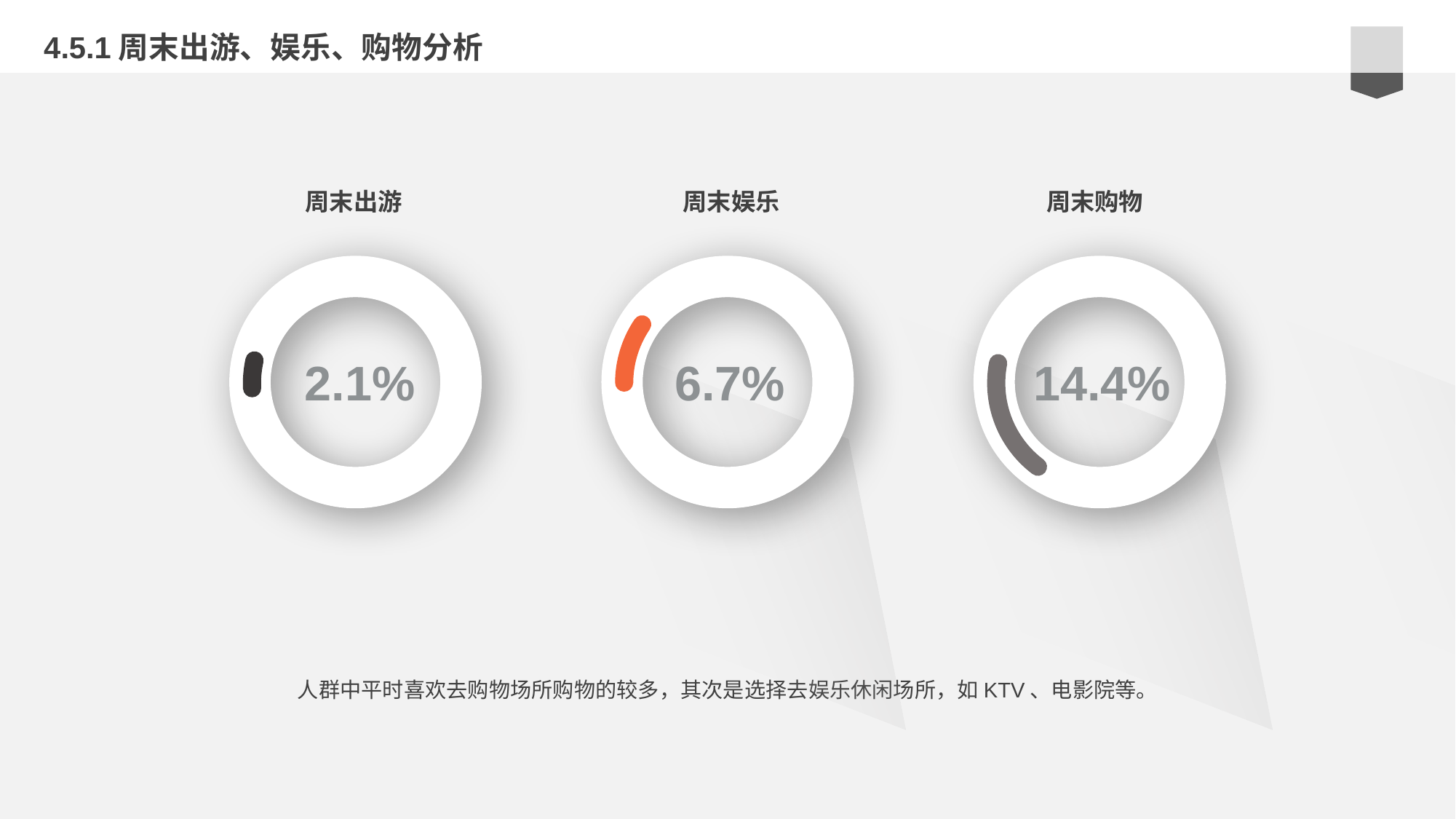

4.5.1周末出游、娱乐、购物分析
141
周末出游
周末娱乐
周末购物

e7d195523061f1c0b9c437df2358c0cda14f5041a22fabbfBE2BE37675DC7AB669ED1A17F222BC996230C869F9A73B775AB9A6F73BCC744AF1BB55A31F7D215610F6B48D481C98CFAE215B20EECA2E6E0A7FA5F51308CB52DBDDBC704BB1B1B15B9E8404F8B10E983444B66EA388C6170E35B82D1C09D0AA1358145966557C00F2090DB9C29BE49B

2.1%
6.7%
14.4%
人群中平时喜欢去购物场所购物的较多，其次是选择去娱乐休闲场所，如KTV、电影院等。